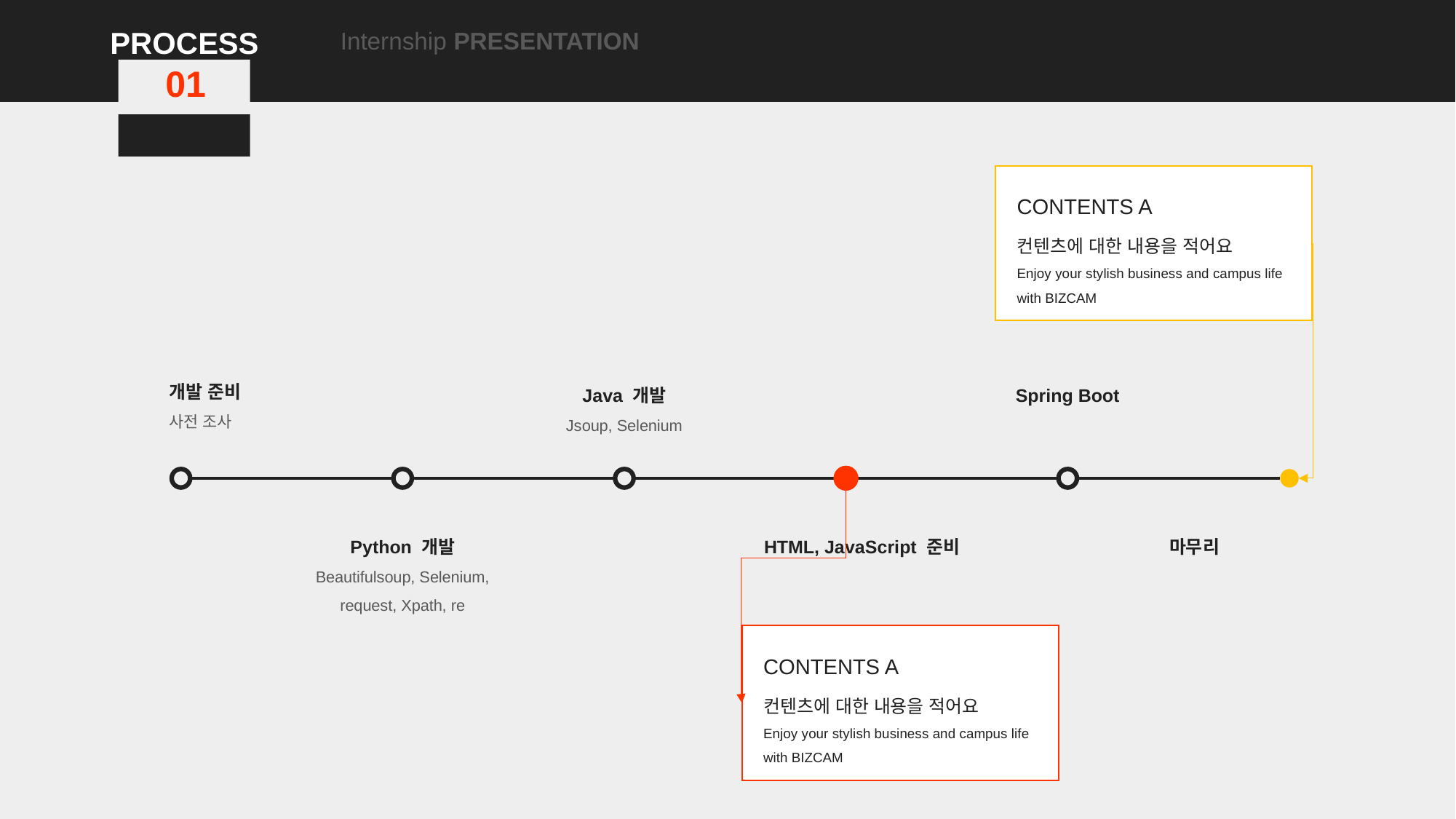

PROCESS
Internship PRESENTATION
01

CONTENTS A

컨텐츠에 대한 내용을 적어요
Enjoy your stylish business and campus life with BIZCAM
개발 준비
사전 조사
Java 개발
Jsoup, Selenium
Spring Boot

마무리
Python 개발
Beautifulsoup, Selenium, request, Xpath, re
HTML, JavaScript 준비
CONTENTS A

컨텐츠에 대한 내용을 적어요
Enjoy your stylish business and campus life with BIZCAM